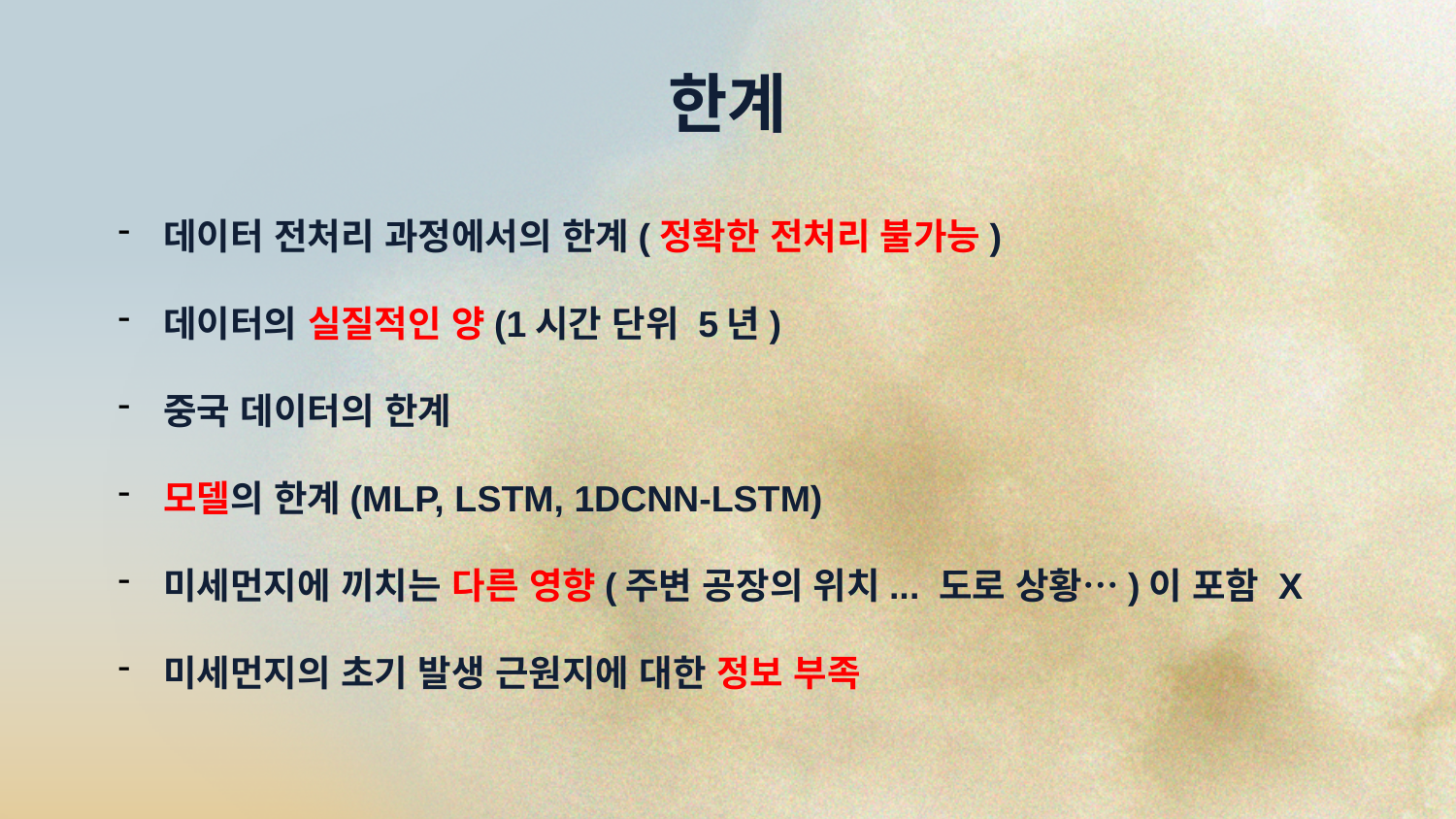

한계
데이터 전처리 과정에서의 한계(정확한 전처리 불가능)
데이터의 실질적인 양(1시간 단위 5년)
중국 데이터의 한계
모델의 한계(MLP, LSTM, 1DCNN-LSTM)
미세먼지에 끼치는 다른 영향(주변 공장의 위치... 도로 상황…)이 포함 X
미세먼지의 초기 발생 근원지에 대한 정보 부족